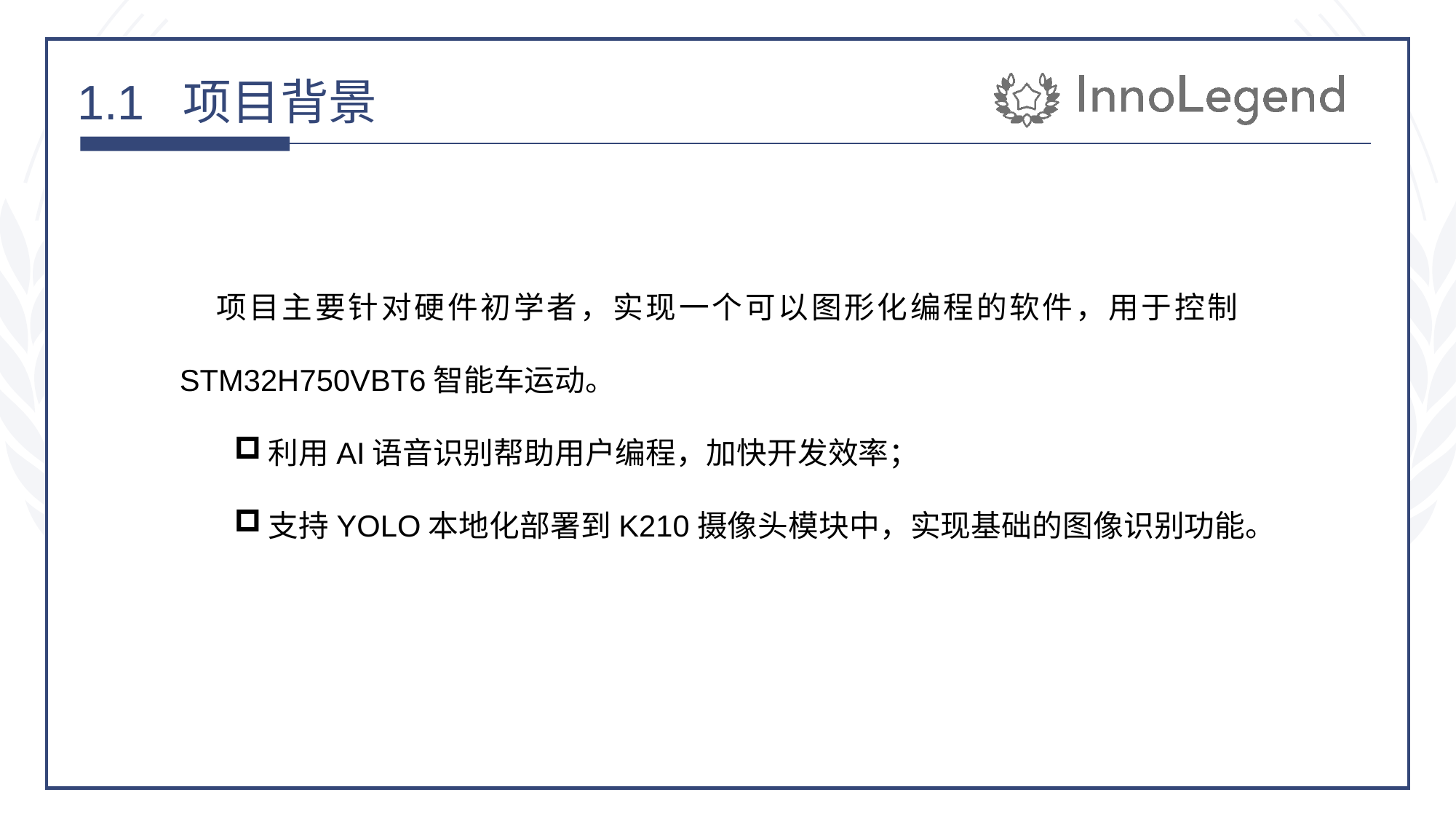

1.1  项目背景
项目主要针对硬件初学者，实现一个可以图形化编程的软件，用于控制STM32H750VBT6智能车运动。
利用AI语音识别帮助用户编程，加快开发效率；
支持YOLO本地化部署到K210摄像头模块中，实现基础的图像识别功能。